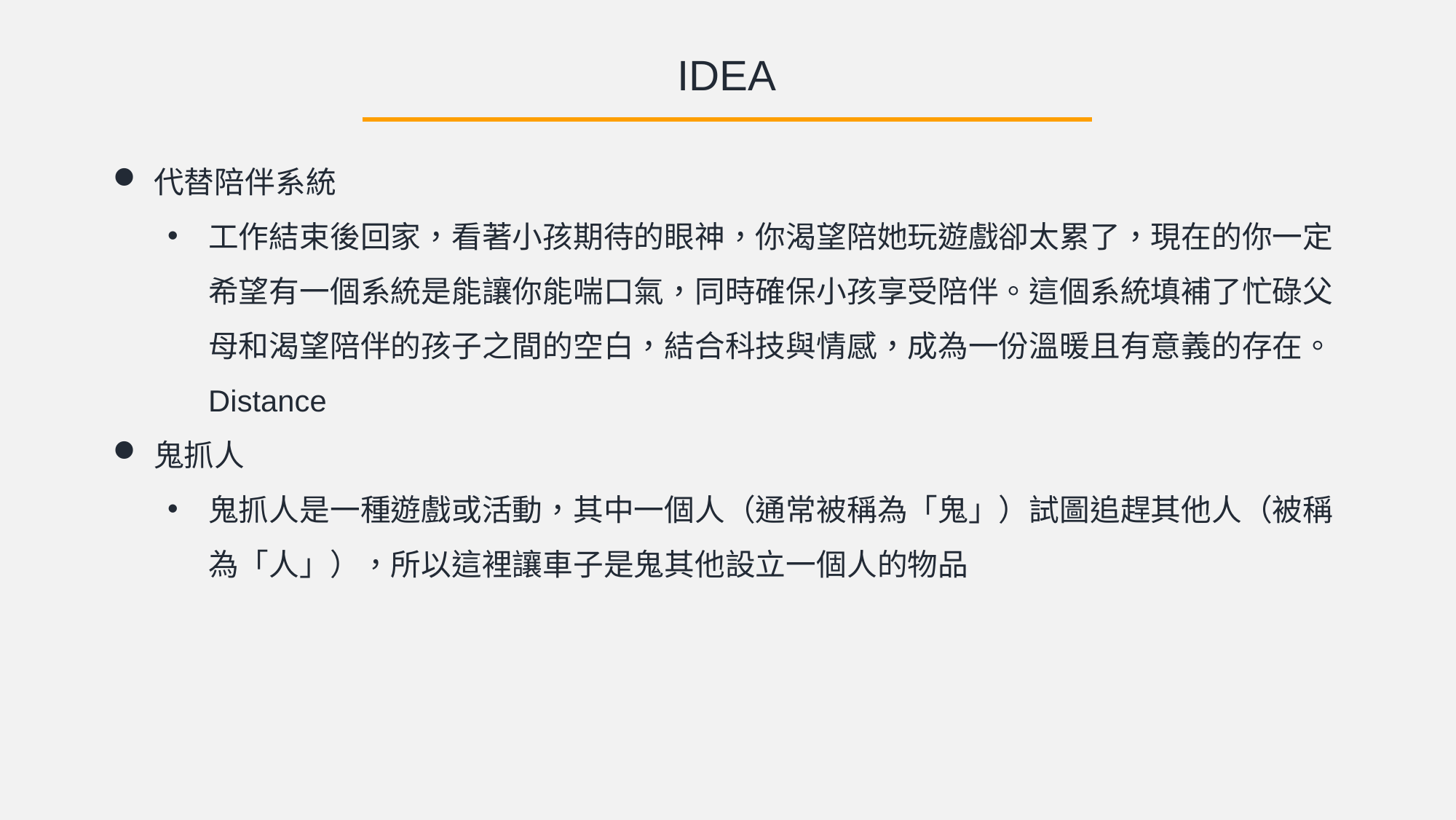

IDEA
代替陪伴系統
工作結束後回家，看著小孩期待的眼神，你渴望陪她玩遊戲卻太累了，現在的你一定希望有一個系統是能讓你能喘口氣，同時確保小孩享受陪伴。這個系統填補了忙碌父母和渴望陪伴的孩子之間的空白，結合科技與情感，成為一份溫暖且有意義的存在。Distance
鬼抓人
鬼抓人是一種遊戲或活動，其中一個人（通常被稱為「鬼」）試圖追趕其他人（被稱為「人」），所以這裡讓車子是鬼其他設立一個人的物品